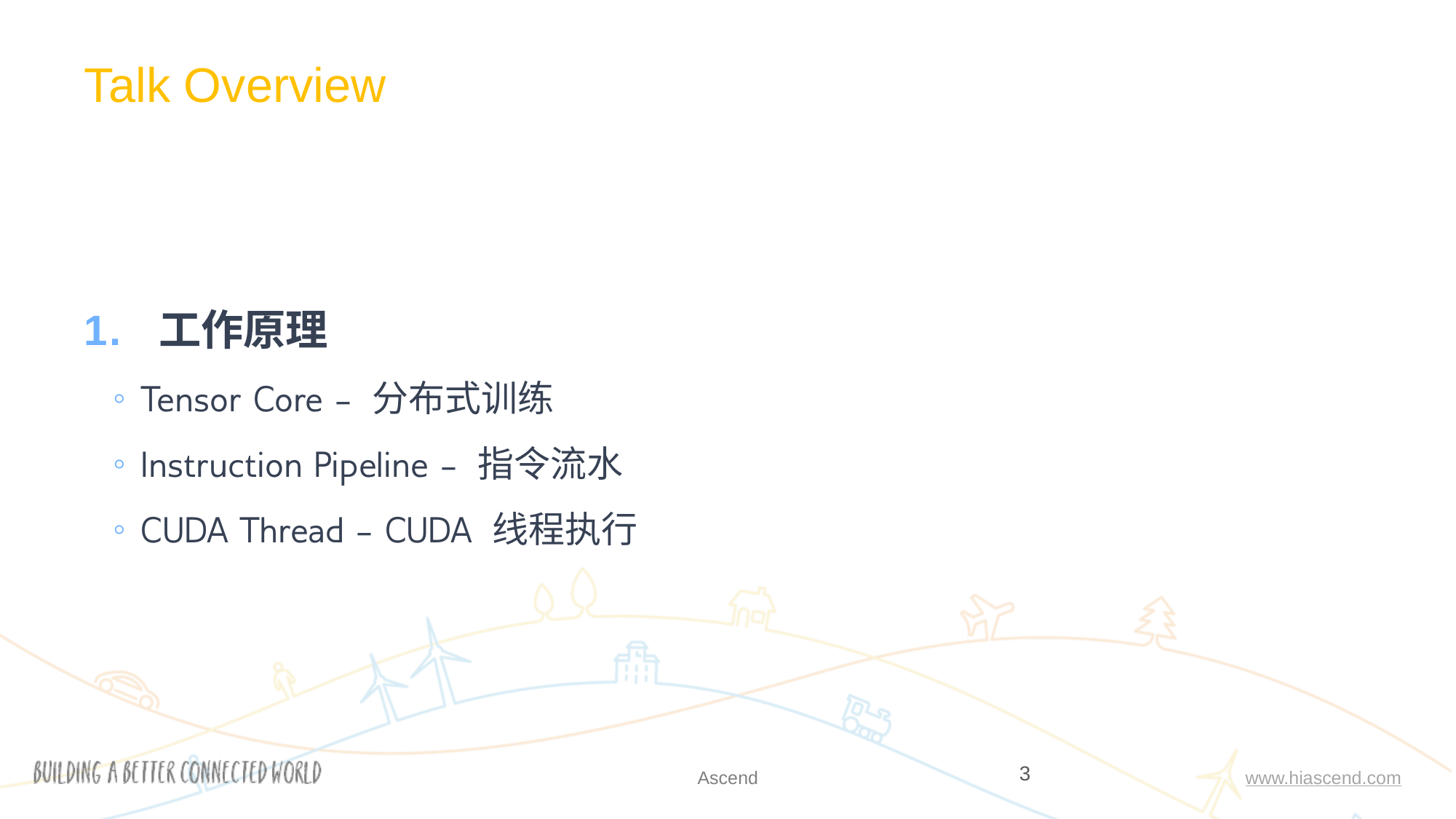

Talk Overview
 工作原理
Tensor Core – 分布式训练
Instruction Pipeline – 指令流水
CUDA Thread – CUDA 线程执行